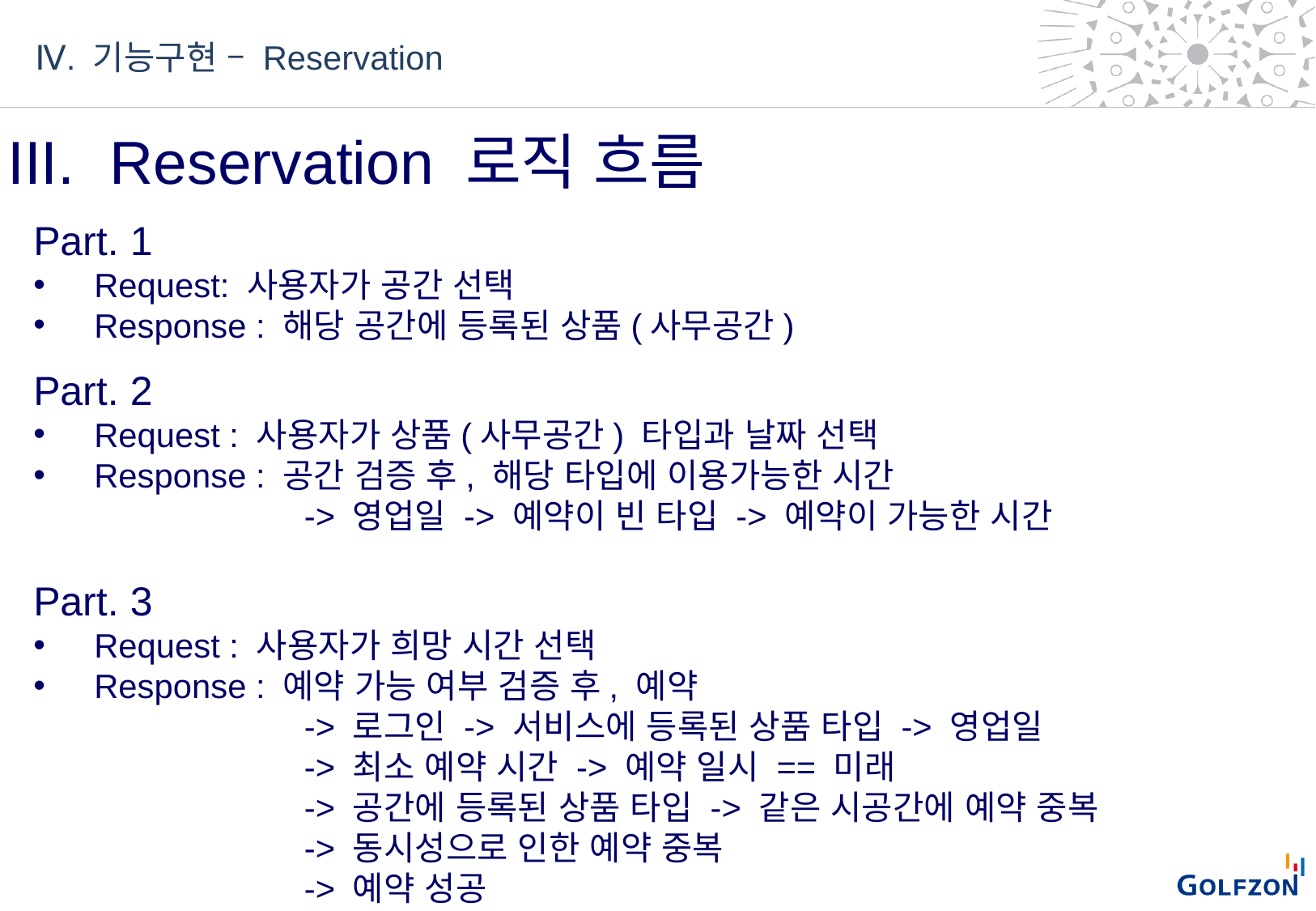

Ⅳ. 기능구현 – Reservation
III. 	Reservation 로직 흐름
Part. 1
Request: 사용자가 공간 선택
Response : 해당 공간에 등록된 상품(사무공간)

Part. 2
Request : 사용자가 상품(사무공간) 타입과 날짜 선택
Response : 공간 검증 후, 해당 타입에 이용가능한 시간
 		   -> 영업일 -> 예약이 빈 타입 -> 예약이 가능한 시간

Part. 3
Request : 사용자가 희망 시간 선택
Response : 예약 가능 여부 검증 후, 예약
   -> 로그인 -> 서비스에 등록된 상품 타입 -> 영업일
   -> 최소 예약 시간 -> 예약 일시 == 미래
   -> 공간에 등록된 상품 타입 -> 같은 시공간에 예약 중복
   -> 동시성으로 인한 예약 중복
   -> 예약 성공